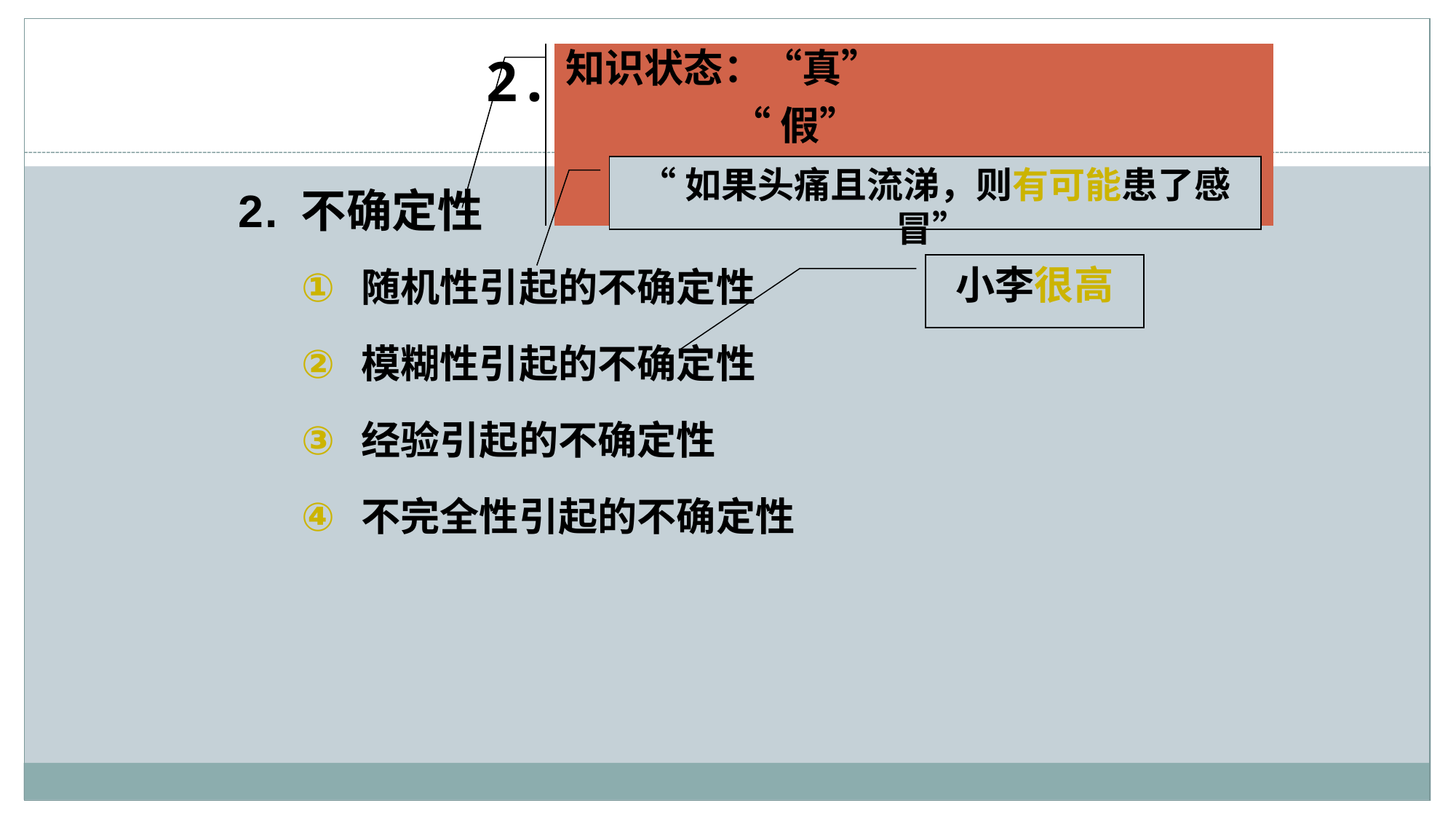

# 2.1.3 知识的特性
知识状态：“真”
                “假”
      “真”与“假”之间的中间状态

8
“如果头痛且流涕，则有可能患了感冒”
 不确定性
 随机性引起的不确定性
 模糊性引起的不确定性
 经验引起的不确定性
 不完全性引起的不确定性
小李很高